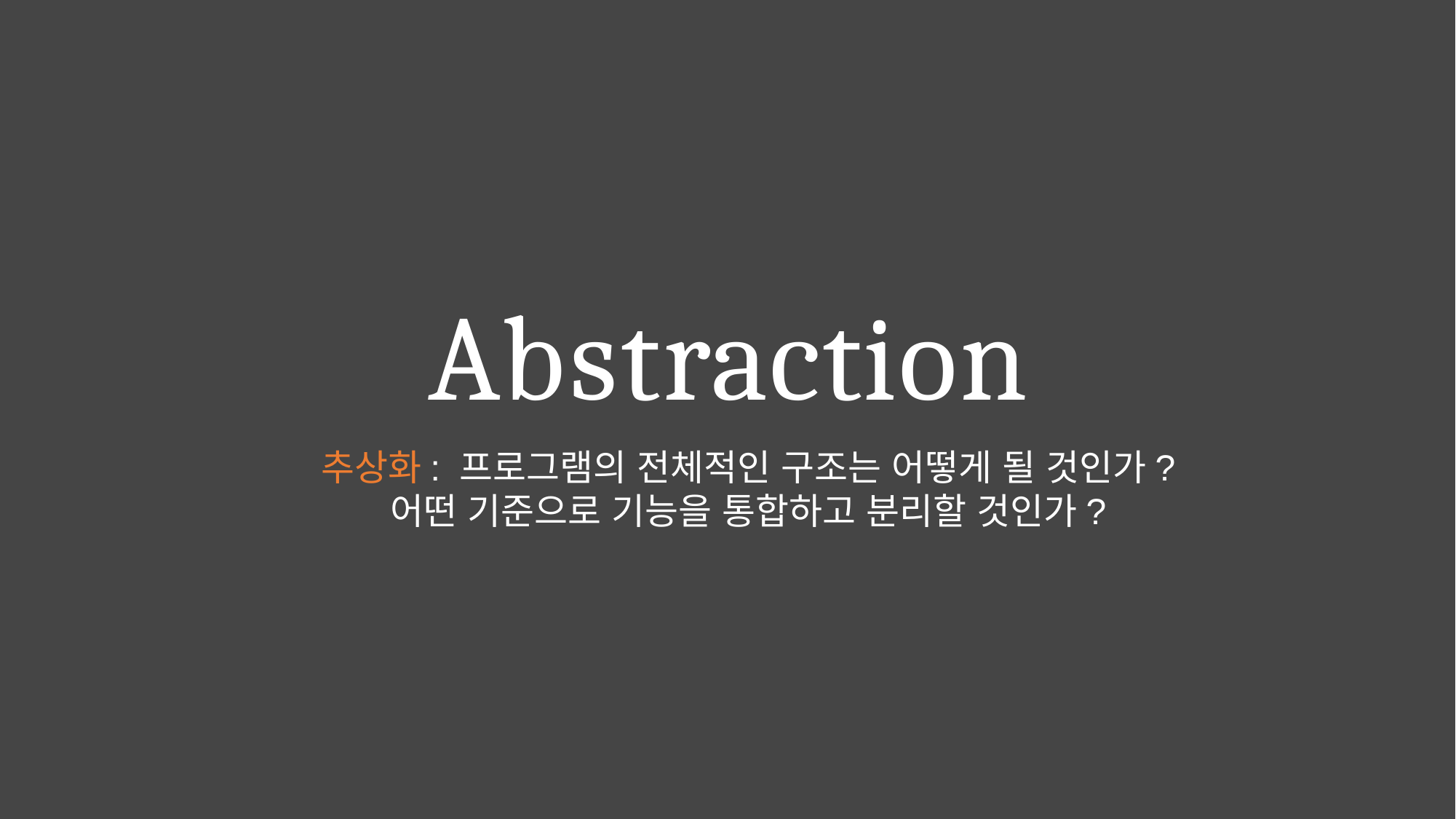

# Abstraction
추상화: 프로그램의 전체적인 구조는 어떻게 될 것인가?
어떤 기준으로 기능을 통합하고 분리할 것인가?